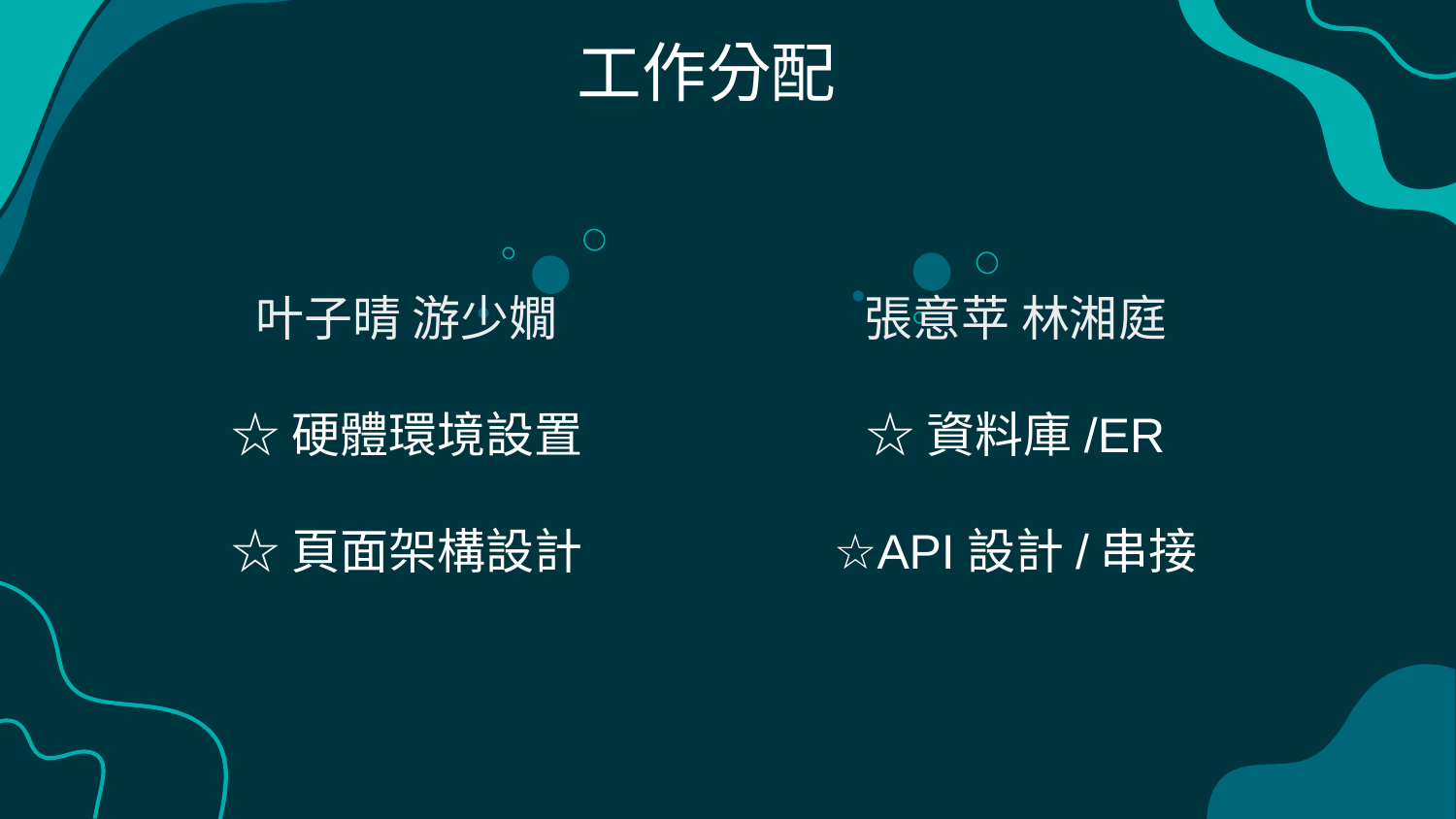

# 工作分配
張意苹 林湘庭

☆資料庫/ER

☆API設計/串接
叶子晴 游少嫺

☆硬體環境設置

☆頁面架構設計